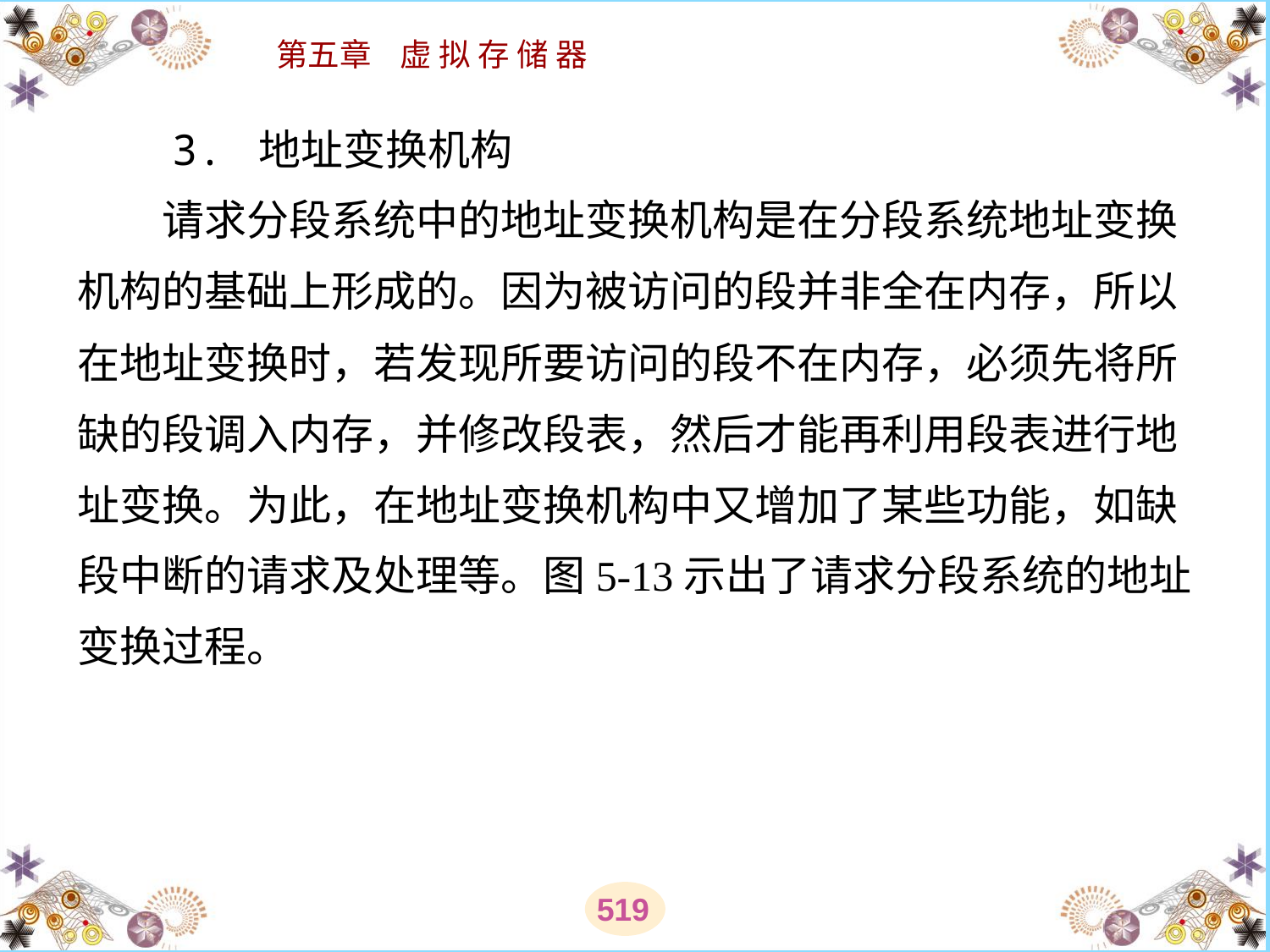

# 3. 地址变换机构 　　请求分段系统中的地址变换机构是在分段系统地址变换机构的基础上形成的。因为被访问的段并非全在内存，所以在地址变换时，若发现所要访问的段不在内存，必须先将所缺的段调入内存，并修改段表，然后才能再利用段表进行地址变换。为此，在地址变换机构中又增加了某些功能，如缺段中断的请求及处理等。图5-13示出了请求分段系统的地址变换过程。